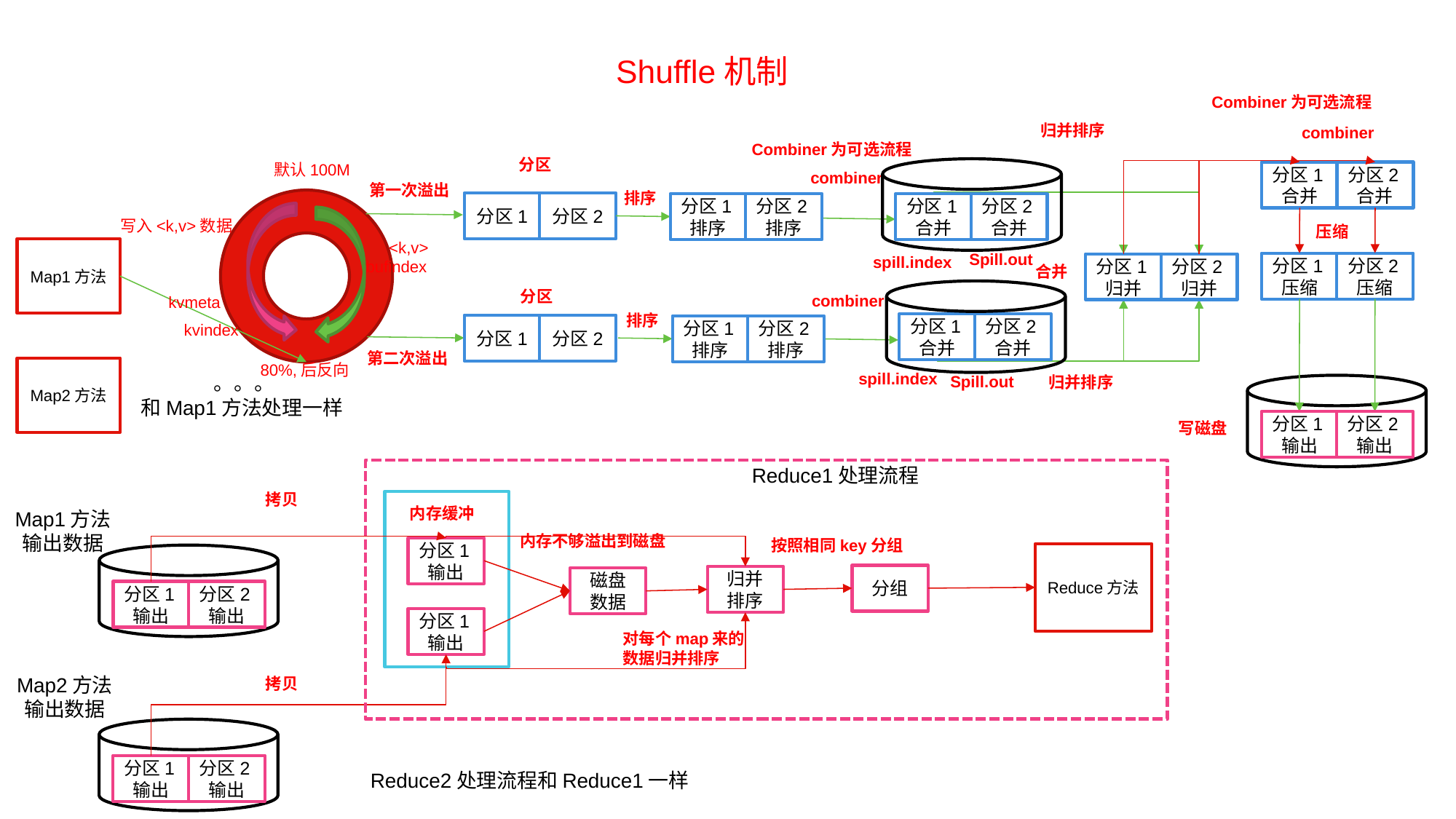

Shuffle机制
Combiner为可选流程
归并排序
combiner
Combiner为可选流程
分区
默认100M

分区1合并
分区2合并
combiner
第一次溢出
排序

分区1
分区2
分区1排序
分区2排序
分区1合并
分区2合并

写入<k,v>数据
压缩
<k,v>
Map1方法
Spill.out
spill.index
bufindex
分区1压缩
分区2压缩
分区1归并
分区2归并
合并
分区

combiner
kvmeta
排序
分区1合并
分区2合并
kvindex
分区1
分区2
分区1排序
分区2排序
第二次溢出
80%,后反向
Map2方法
spill.index
。。。
和Map1方法处理一样
Spill.out
归并排序

分区1输出
分区2输出
写磁盘
Reduce1处理流程

拷贝

内存缓冲
Map1方法
输出数据
内存不够溢出到磁盘
按照相同key分组
分区1输出
Reduce方法

分组
归并排序
磁盘数据
分区1输出
分区2输出
分区1输出
对每个map来的数据归并排序
Map2方法
输出数据
拷贝

分区1输出
分区2输出
Reduce2处理流程和Reduce1一样